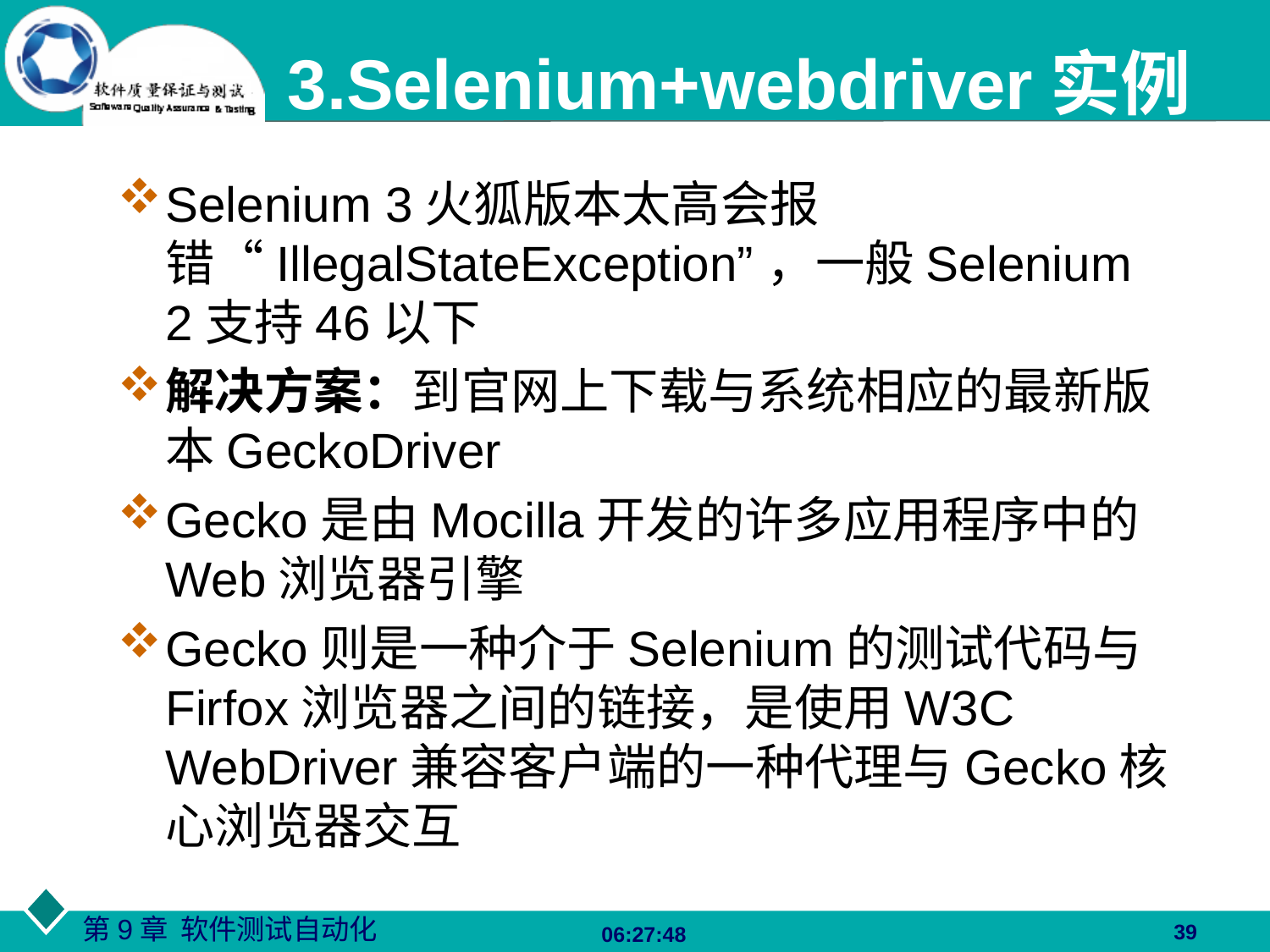

# 3.Selenium+webdriver实例
Selenium 3火狐版本太高会报错“IllegalStateException”，一般Selenium 2支持46以下
解决方案：到官网上下载与系统相应的最新版本GeckoDriver
Gecko是由Mocilla开发的许多应用程序中的Web浏览器引擎
Gecko则是一种介于Selenium的测试代码与Firfox浏览器之间的链接，是使用W3C WebDriver兼容客户端的一种代理与Gecko核心浏览器交互
39
06:27:48